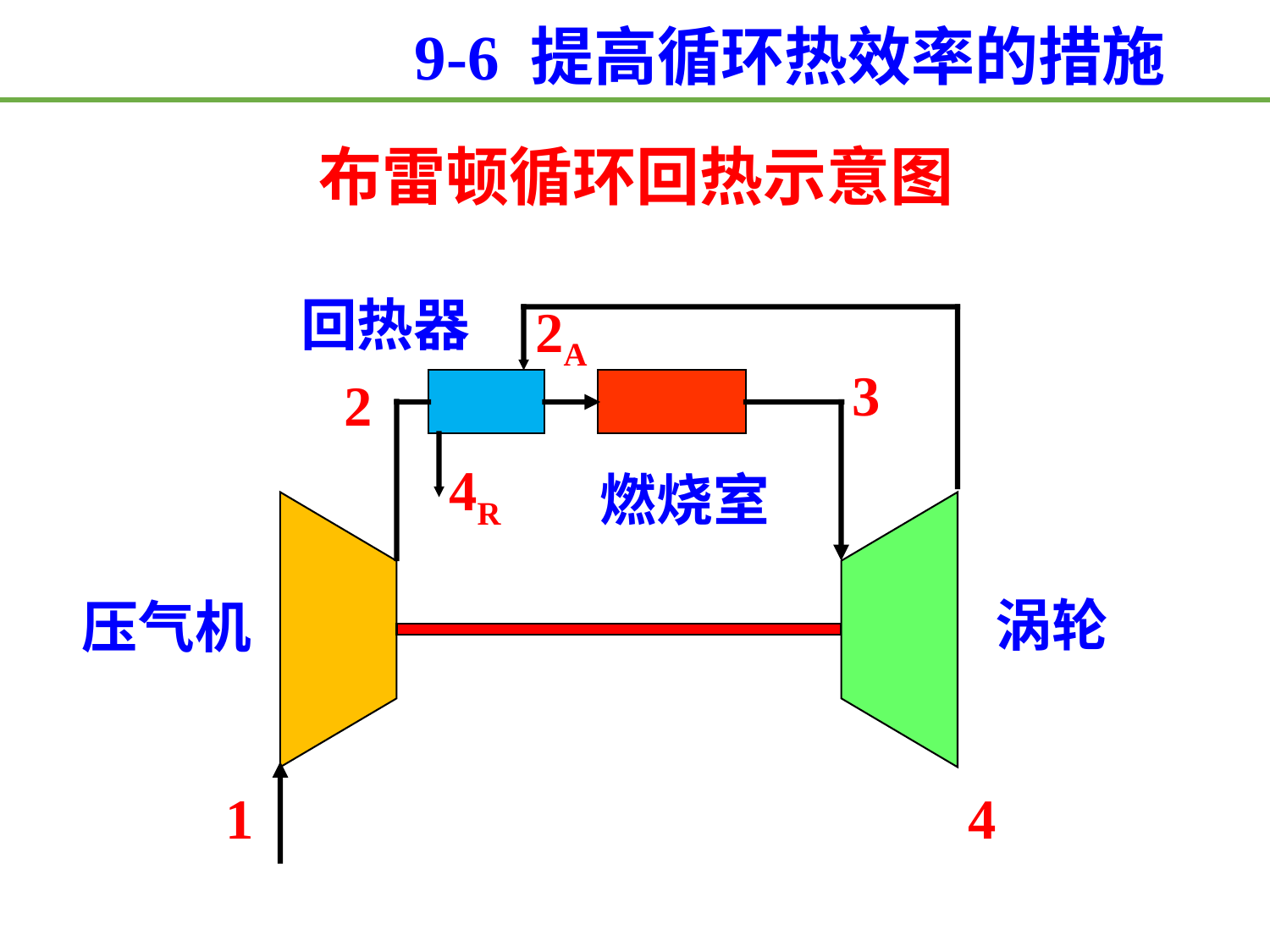

9-6 提高循环热效率的措施
布雷顿循环回热示意图
回热器
2A

3
2

4R
燃烧室

涡轮
压气机

1
4